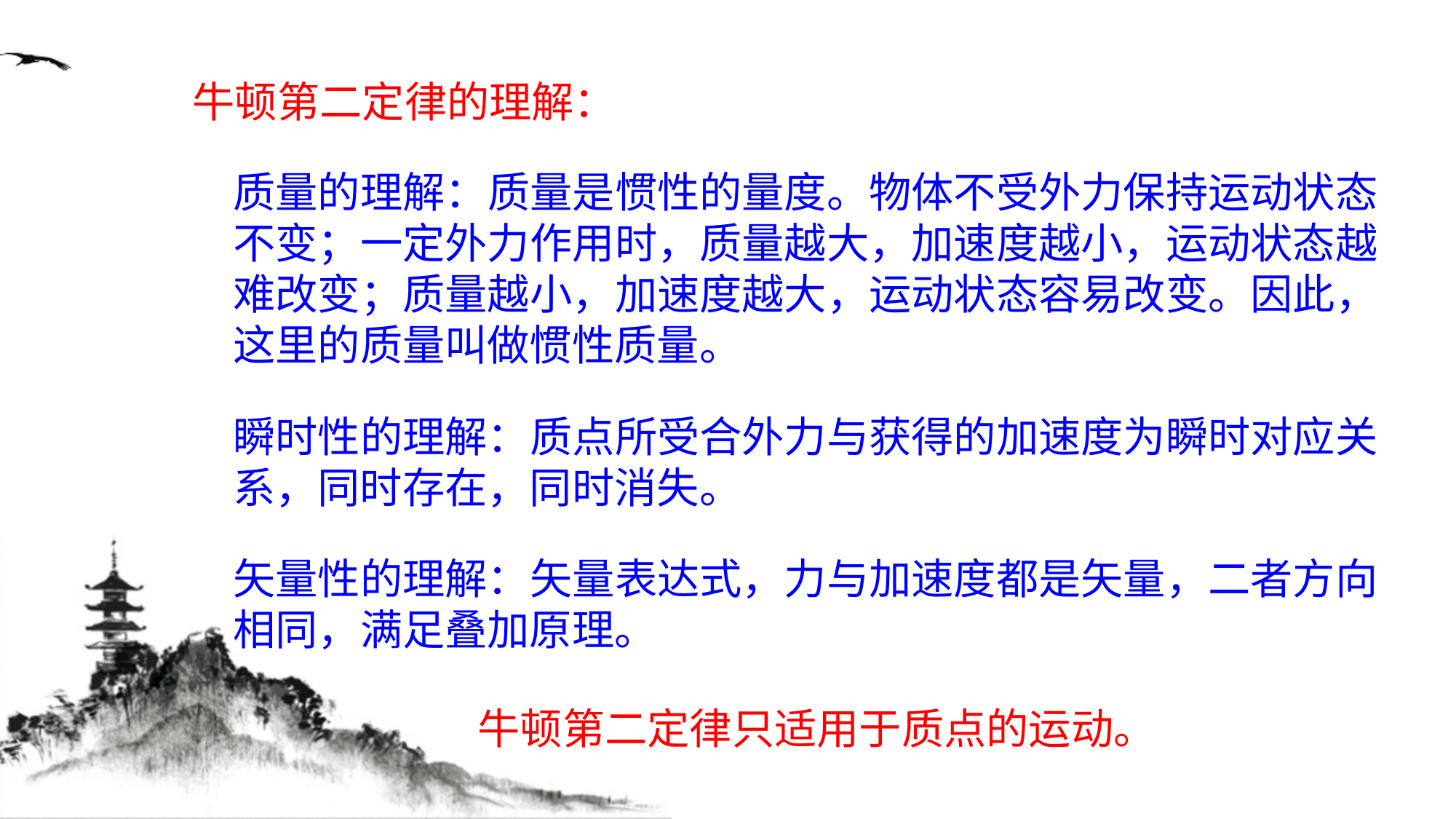

牛顿第二定律的理解：
质量的理解：质量是惯性的量度。物体不受外力保持运动状态不变；一定外力作用时，质量越大，加速度越小，运动状态越难改变；质量越小，加速度越大，运动状态容易改变。因此，这里的质量叫做惯性质量。
瞬时性的理解：质点所受合外力与获得的加速度为瞬时对应关系，同时存在，同时消失。
矢量性的理解：矢量表达式，力与加速度都是矢量，二者方向相同，满足叠加原理。
牛顿第二定律只适用于质点的运动。